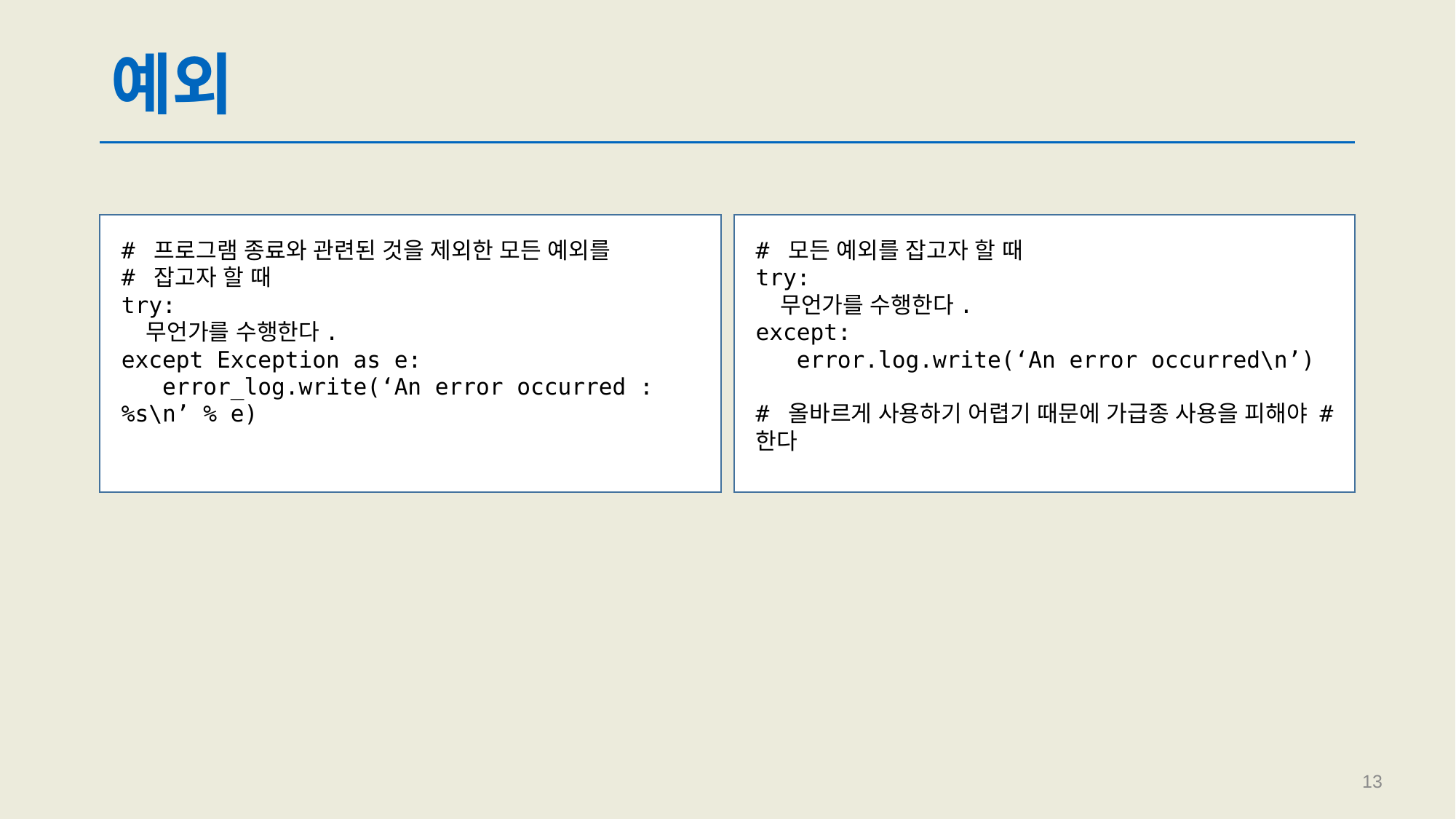

# 예외
# 프로그램 종료와 관련된 것을 제외한 모든 예외를
# 잡고자 할 때
try:
   무언가를 수행한다.
except Exception as e:
   error_log.write(‘An error occurred : %s\n’ % e)

# 모든 예외를 잡고자 할 때
try:
   무언가를 수행한다.
except:
   error.log.write(‘An error occurred\n’)

# 올바르게 사용하기 어렵기 때문에 가급종 사용을 피해야 # 한다
13